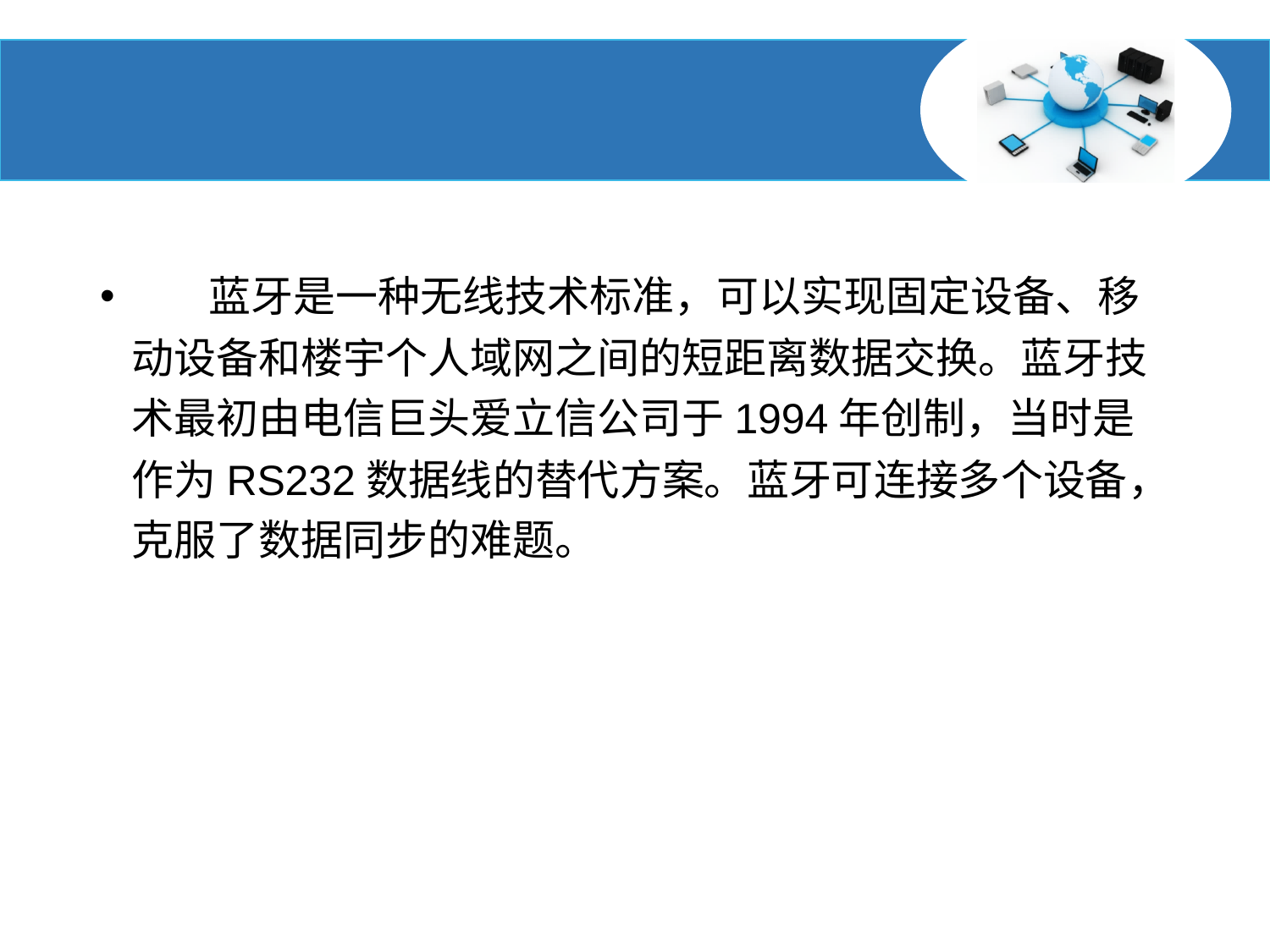

#

       蓝牙是一种无线技术标准，可以实现固定设备、移动设备和楼宇个人域网之间的短距离数据交换。蓝牙技术最初由电信巨头爱立信公司于1994年创制，当时是作为RS232数据线的替代方案。蓝牙可连接多个设备，克服了数据同步的难题。